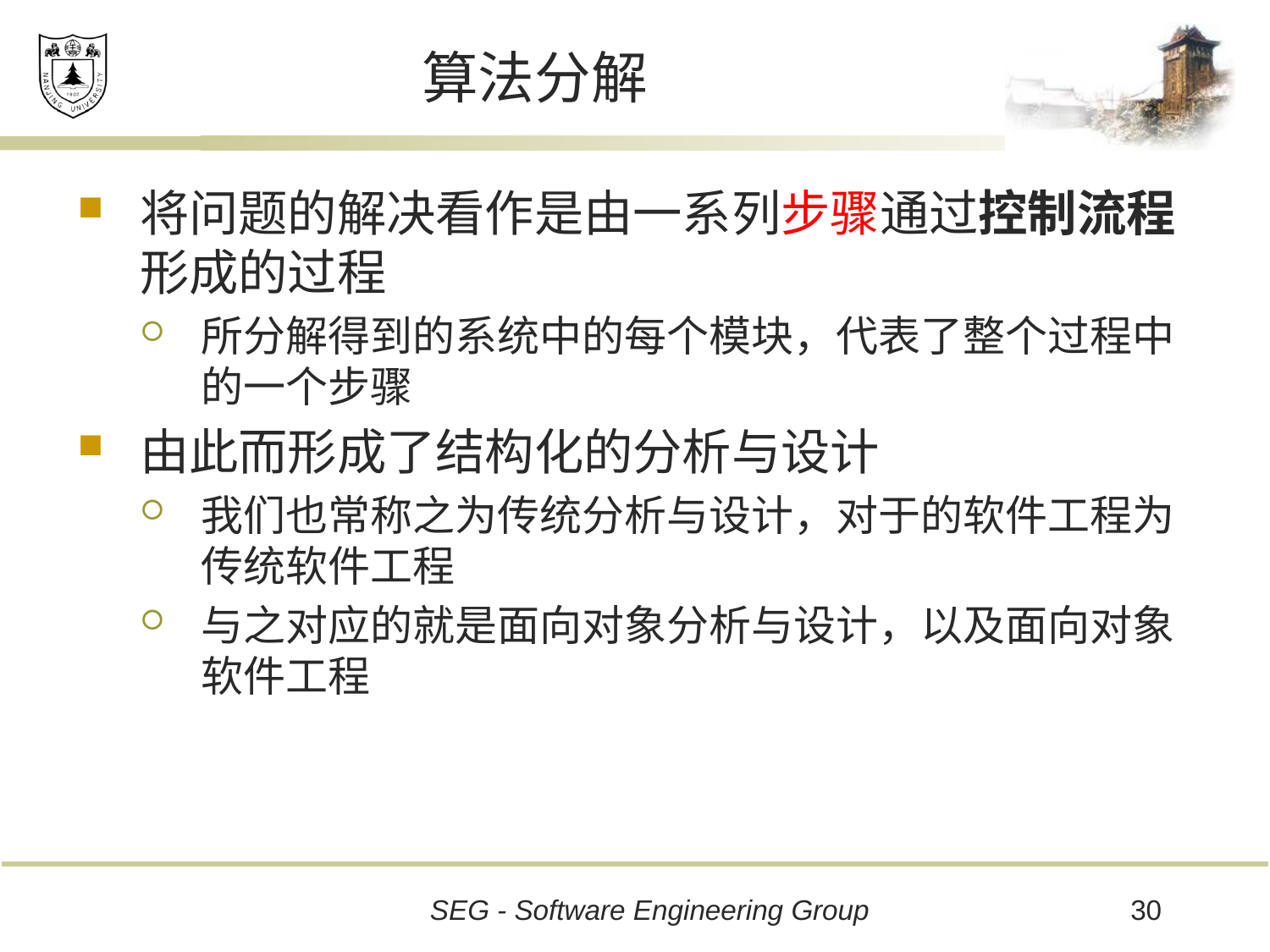

# 算法分解
将问题的解决看作是由一系列步骤通过控制流程形成的过程
所分解得到的系统中的每个模块，代表了整个过程中的一个步骤
由此而形成了结构化的分析与设计
我们也常称之为传统分析与设计，对于的软件工程为传统软件工程
与之对应的就是面向对象分析与设计，以及面向对象软件工程
30
SEG - Software Engineering Group